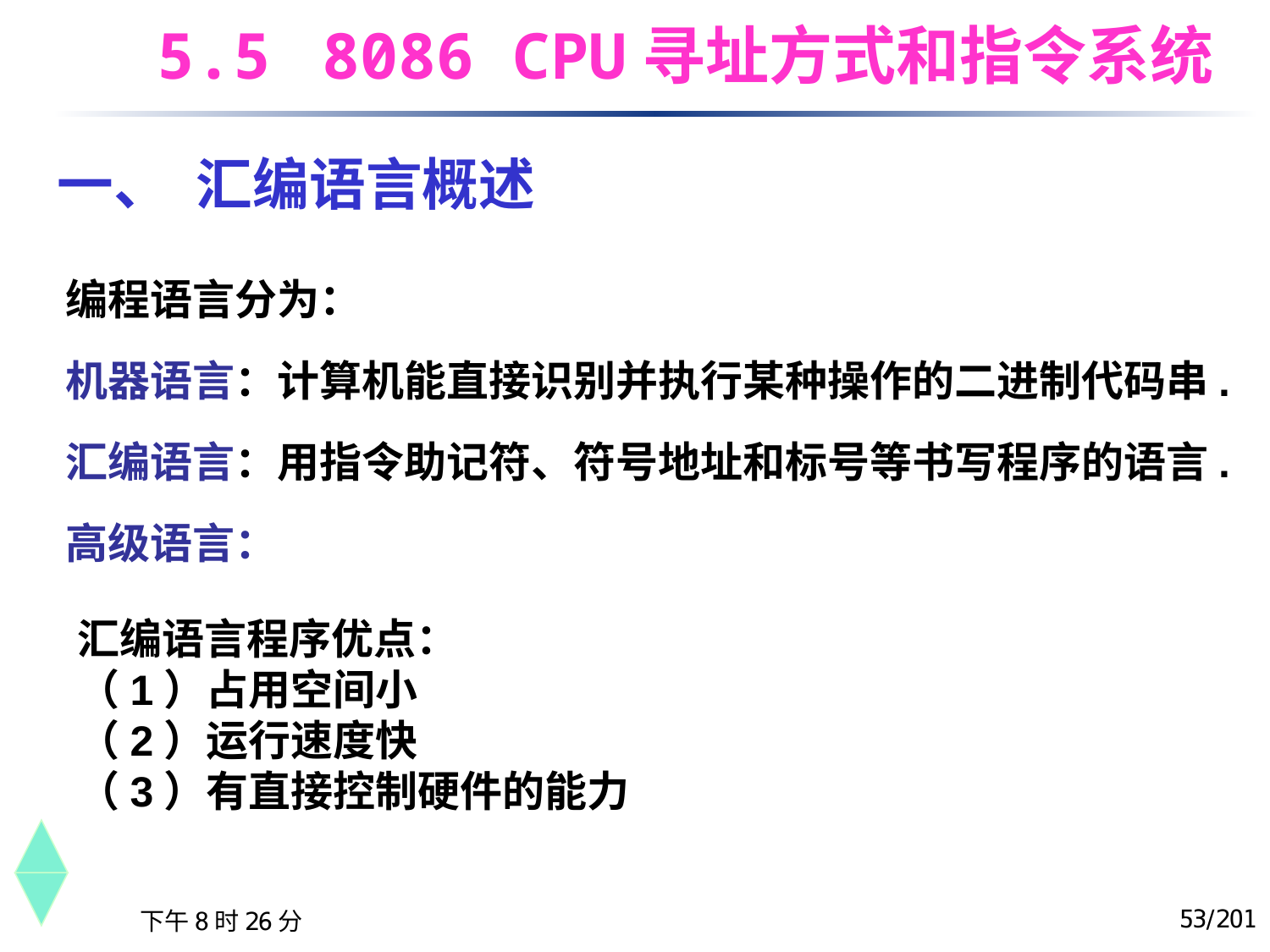

5.5	 8086 CPU寻址方式和指令系统
一、  汇编语言概述
编程语言分为：
机器语言：计算机能直接识别并执行某种操作的二进制代码串.
汇编语言：用指令助记符、符号地址和标号等书写程序的语言.
高级语言：
汇编语言程序优点：
（1）占用空间小
（2）运行速度快
（3）有直接控制硬件的能力
53/201
下午8时26分